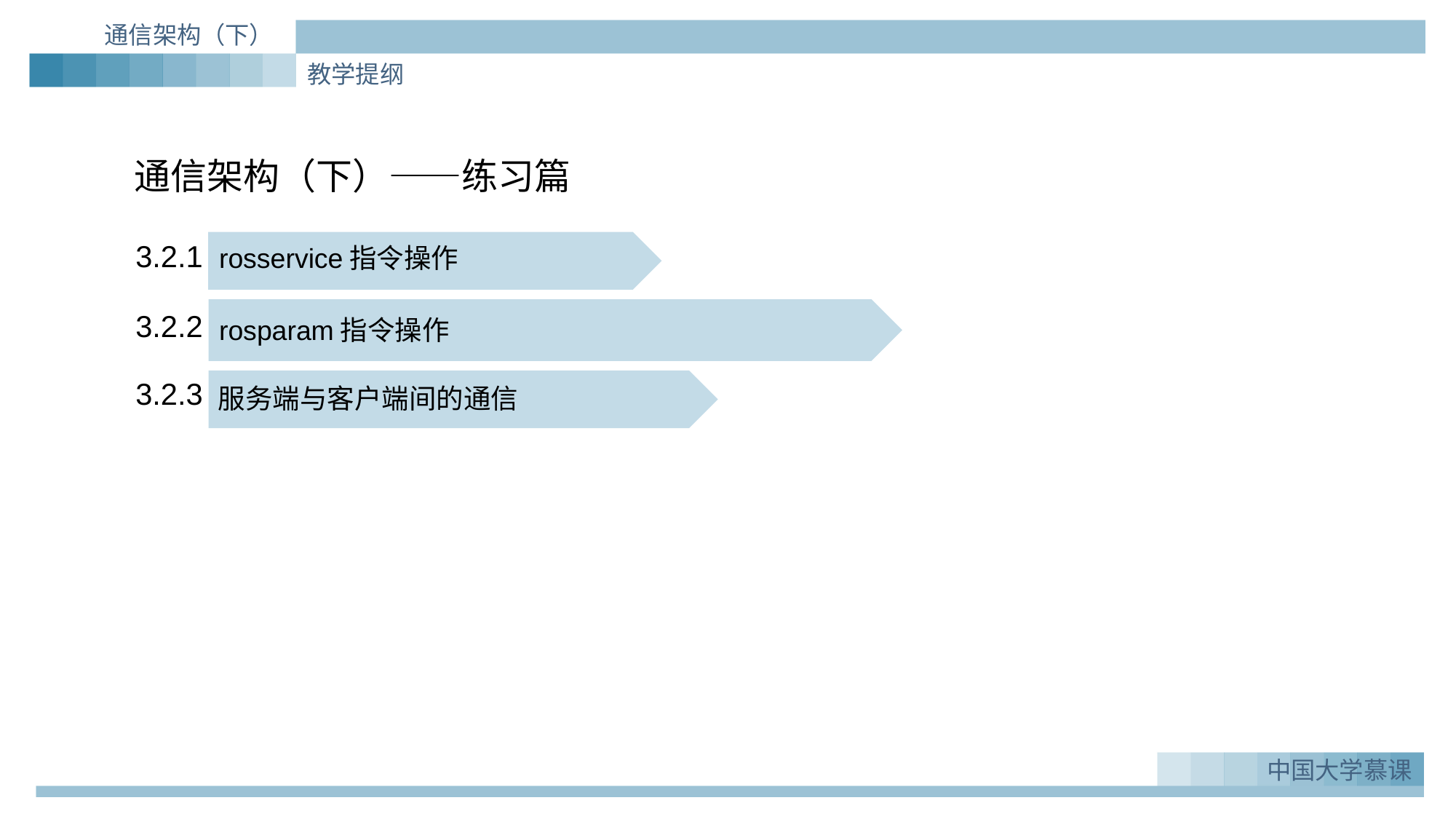

通信架构（下）
教学提纲
通信架构（下）——练习篇
3.2.1

rosservice指令操作

3.2.2
rosparam指令操作
3.2.3

服务端与客户端间的通信
中国大学慕课